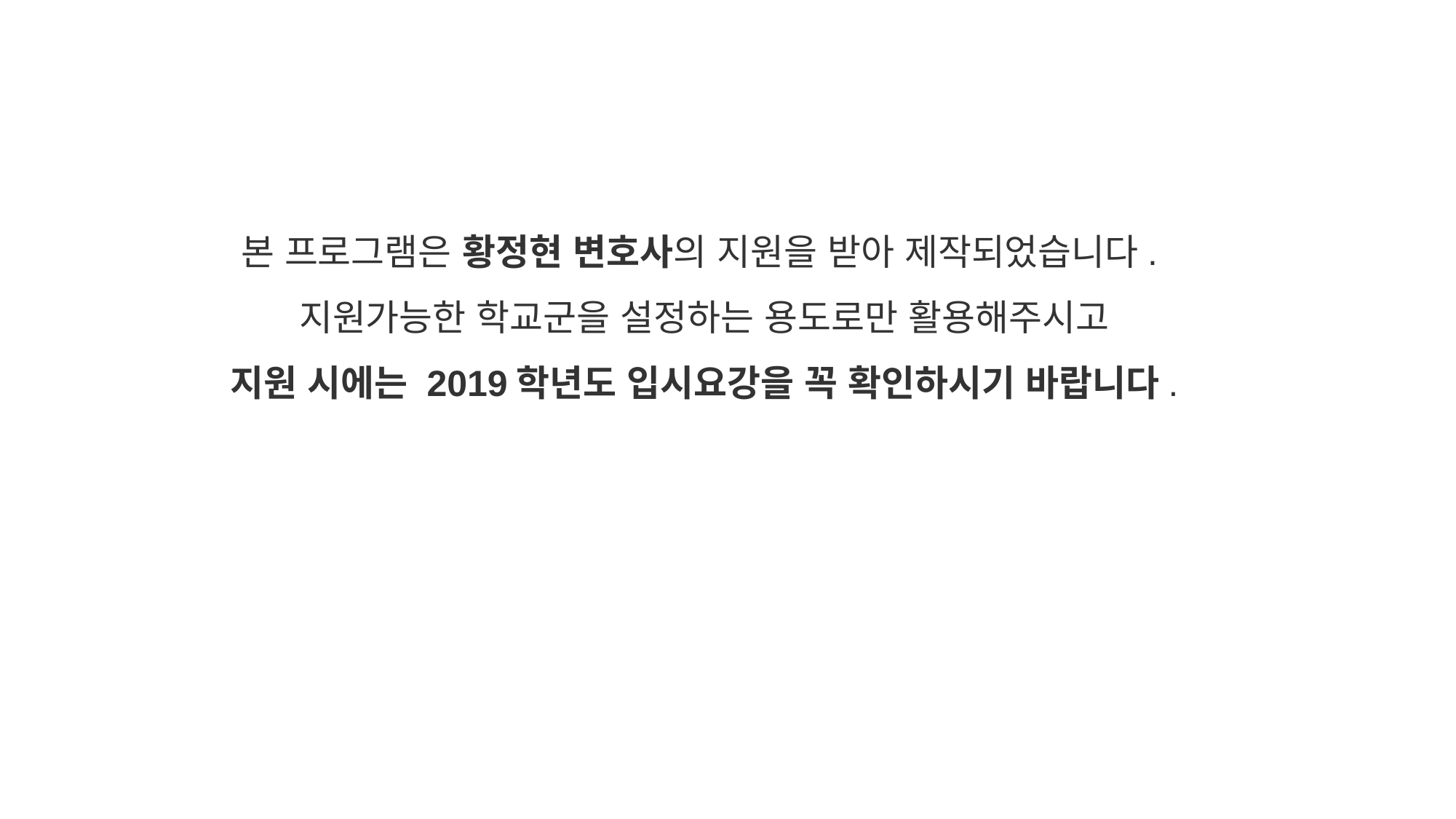

본 프로그램은 황정현 변호사의 지원을 받아 제작되었습니다.
지원가능한 학교군을 설정하는 용도로만 활용해주시고
지원 시에는 2019학년도 입시요강을 꼭 확인하시기 바랍니다.

“
”